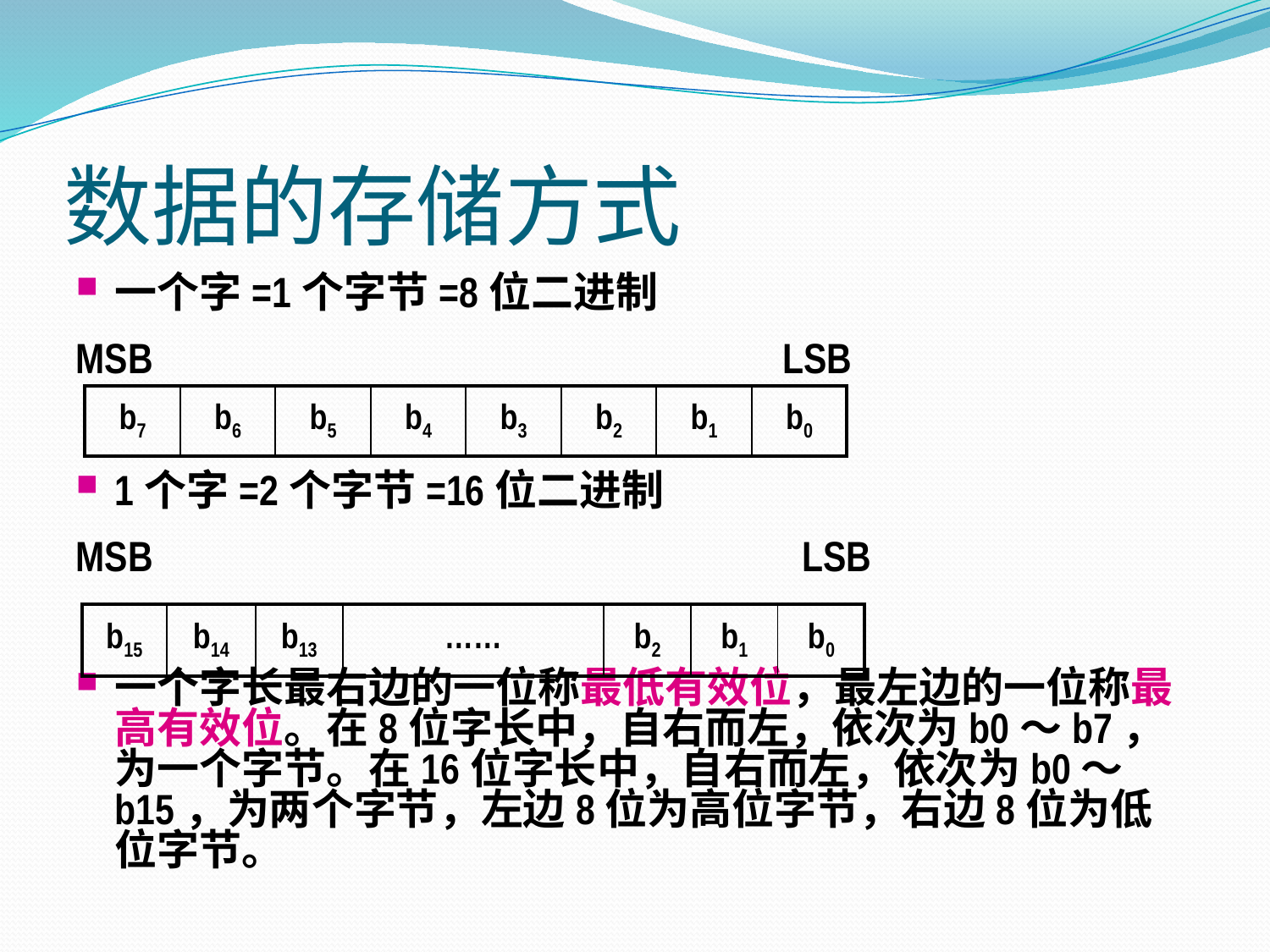

# 数据的存储方式
一个字=1个字节=8位二进制
MSB                                                                 LSB

1个字=2个字节=16位二进制
MSB                                                                   LSB

一个字长最右边的一位称最低有效位，最左边的一位称最高有效位。在8位字长中，自右而左，依次为b0～b7，为一个字节。在16位字长中，自右而左，依次为b0～b15，为两个字节，左边8位为高位字节，右边8位为低位字节。

| b7 | b6 | b5 | b4 | b3 | b2 | b1 | b0 |
| --- | --- | --- | --- | --- | --- | --- | --- |
| b15 | b14 | b13 | …… | b2 | b1 | b0 |
| --- | --- | --- | --- | --- | --- | --- |